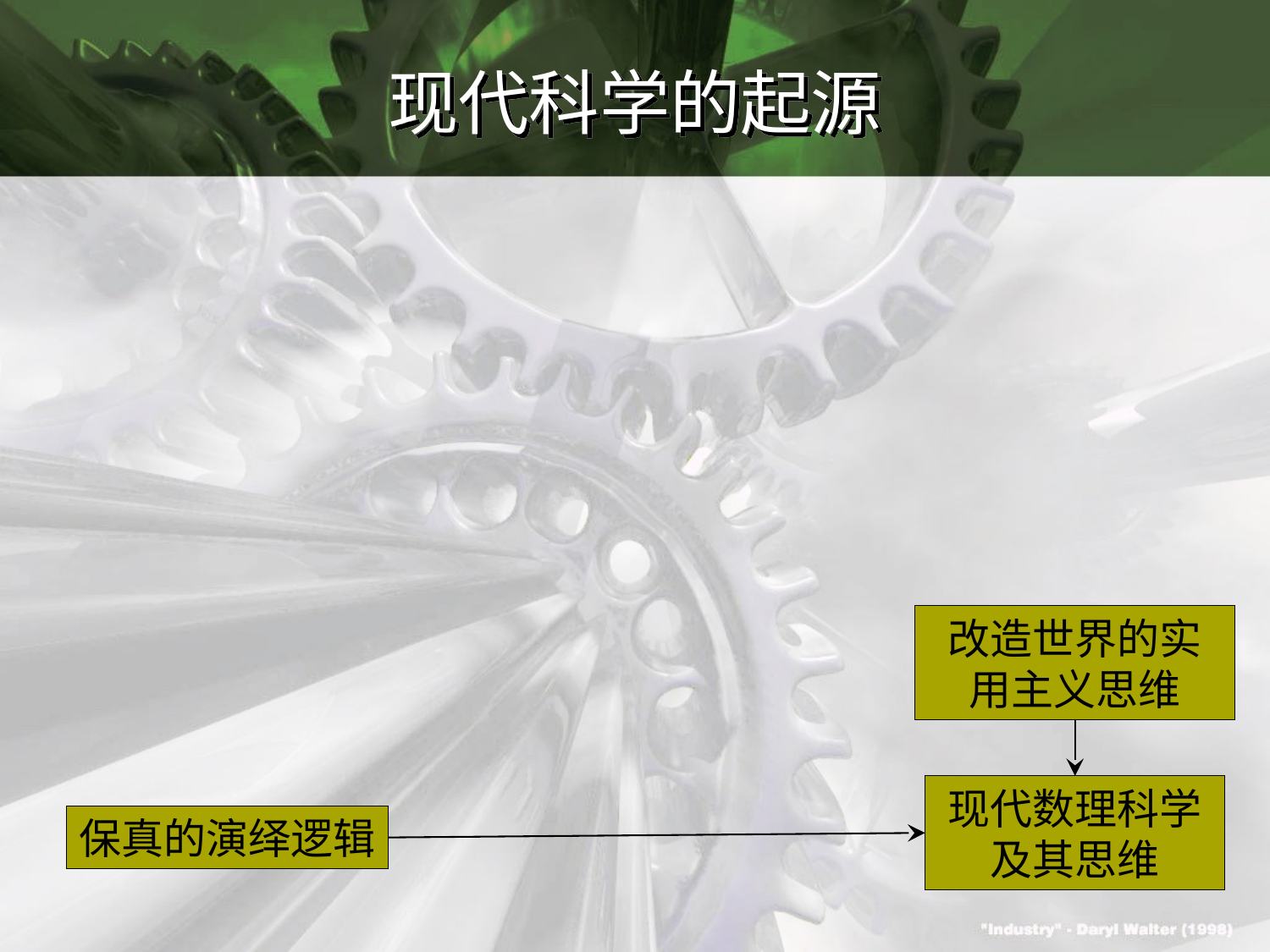

# 现代科学的起源
改造世界的实用主义思维
现代数理科学及其思维
保真的演绎逻辑